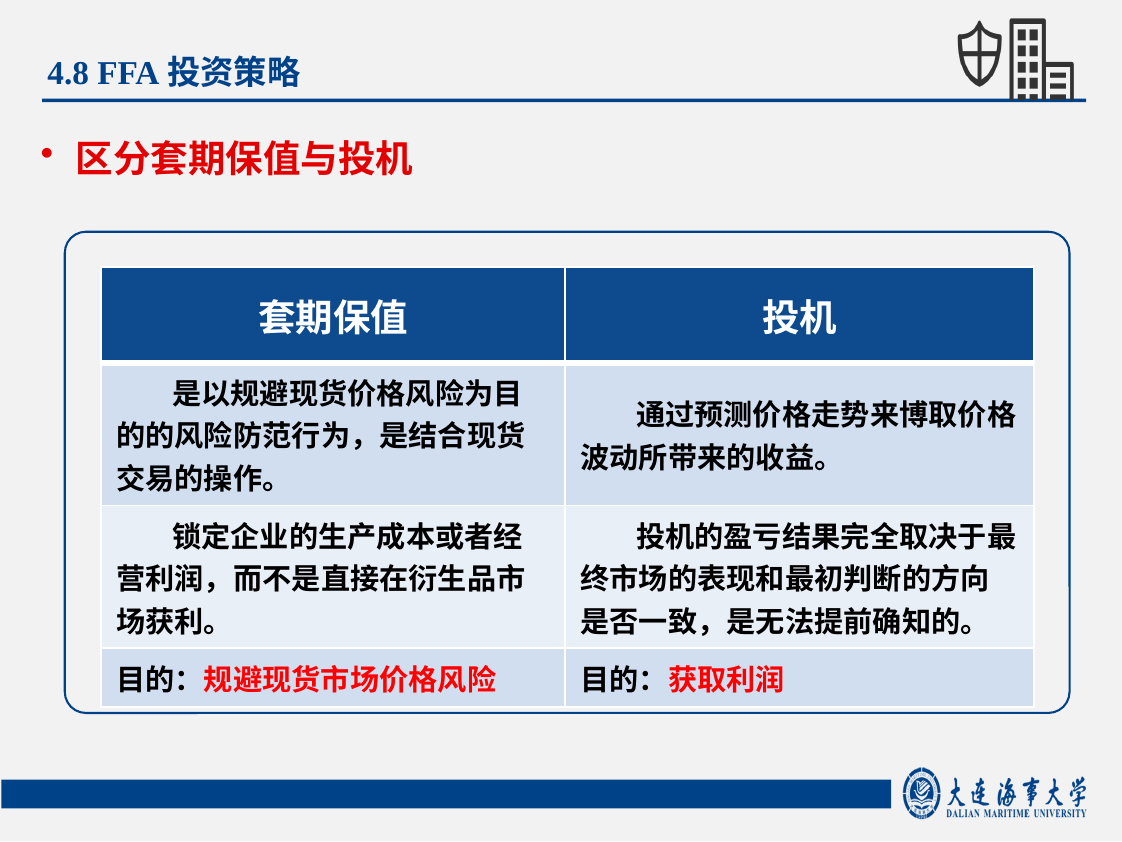

4.8 FFA投资策略
区分套期保值与投机

| 套期保值 | 投机 |
| --- | --- |
| 是以规避现货价格风险为目的的风险防范行为，是结合现货交易的操作。 | 通过预测价格走势来博取价格波动所带来的收益。 |
| 锁定企业的生产成本或者经营利润，而不是直接在衍生品市场获利。 | 投机的盈亏结果完全取决于最终市场的表现和最初判断的方向是否一致，是无法提前确知的。 |
| 目的：规避现货市场价格风险 | 目的：获取利润 |